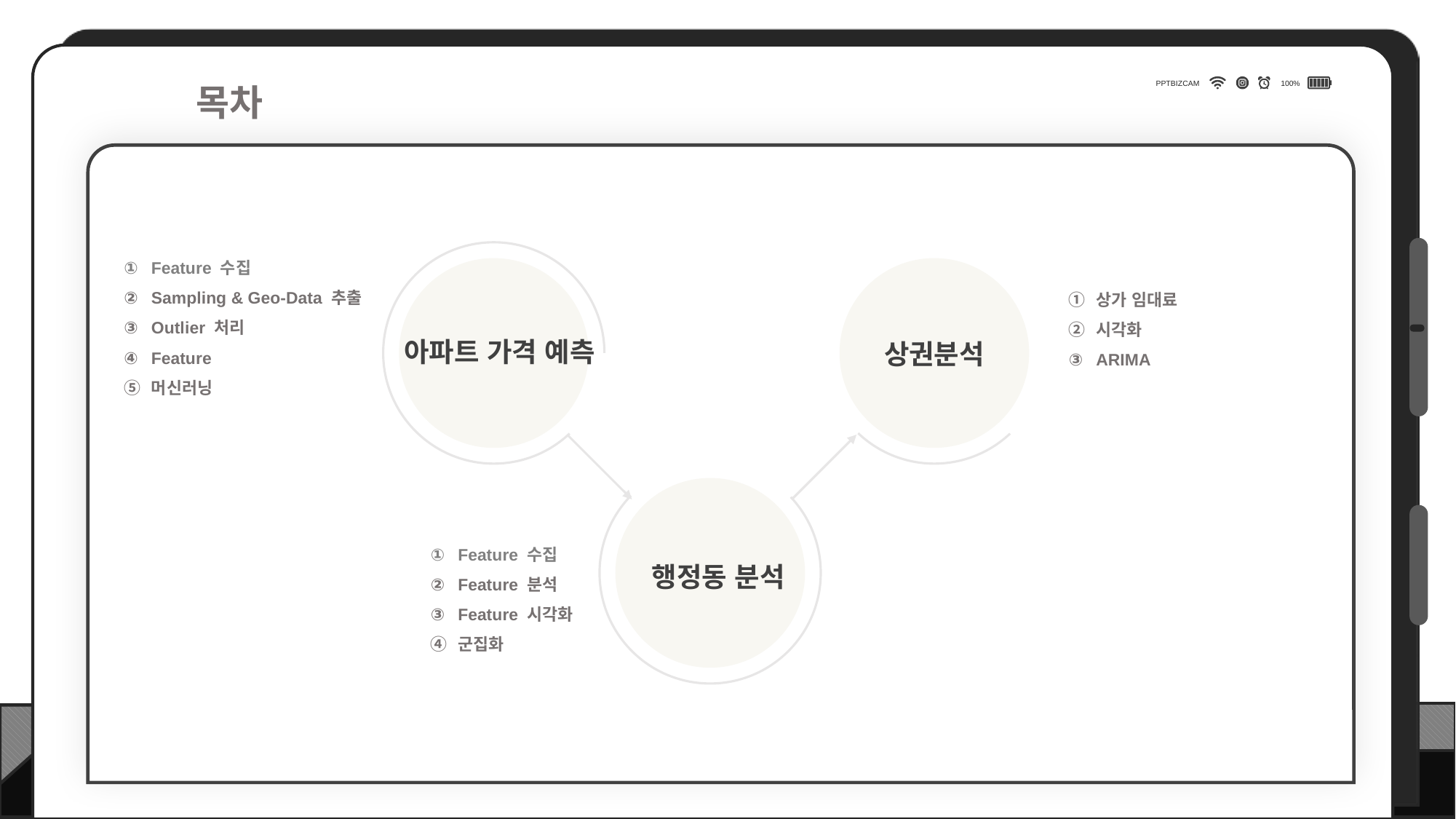

PPTBIZCAM
100%

목차

Feature 수집
Sampling & Geo-Data 추출
Outlier 처리
Feature
머신러닝

상가 임대료
시각화
ARIMA

아파트 가격 예측

상권분석

Feature 수집
Feature 분석
Feature 시각화
군집화

행정동 분석